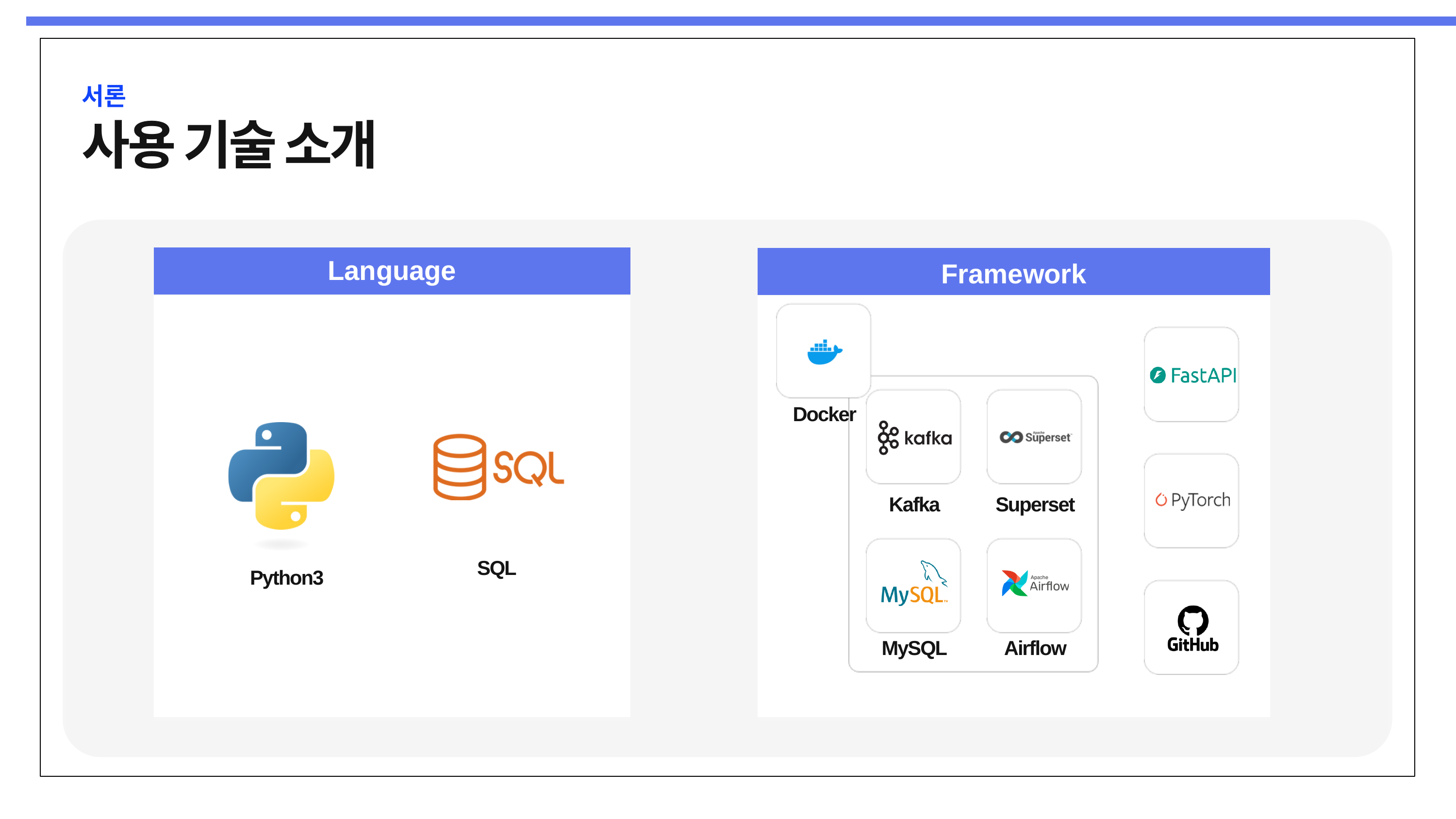

서론

사용 기술 소개

Language

Framework

Docker

Kafka

Superset

Python3

SQL

MySQL

Airflow